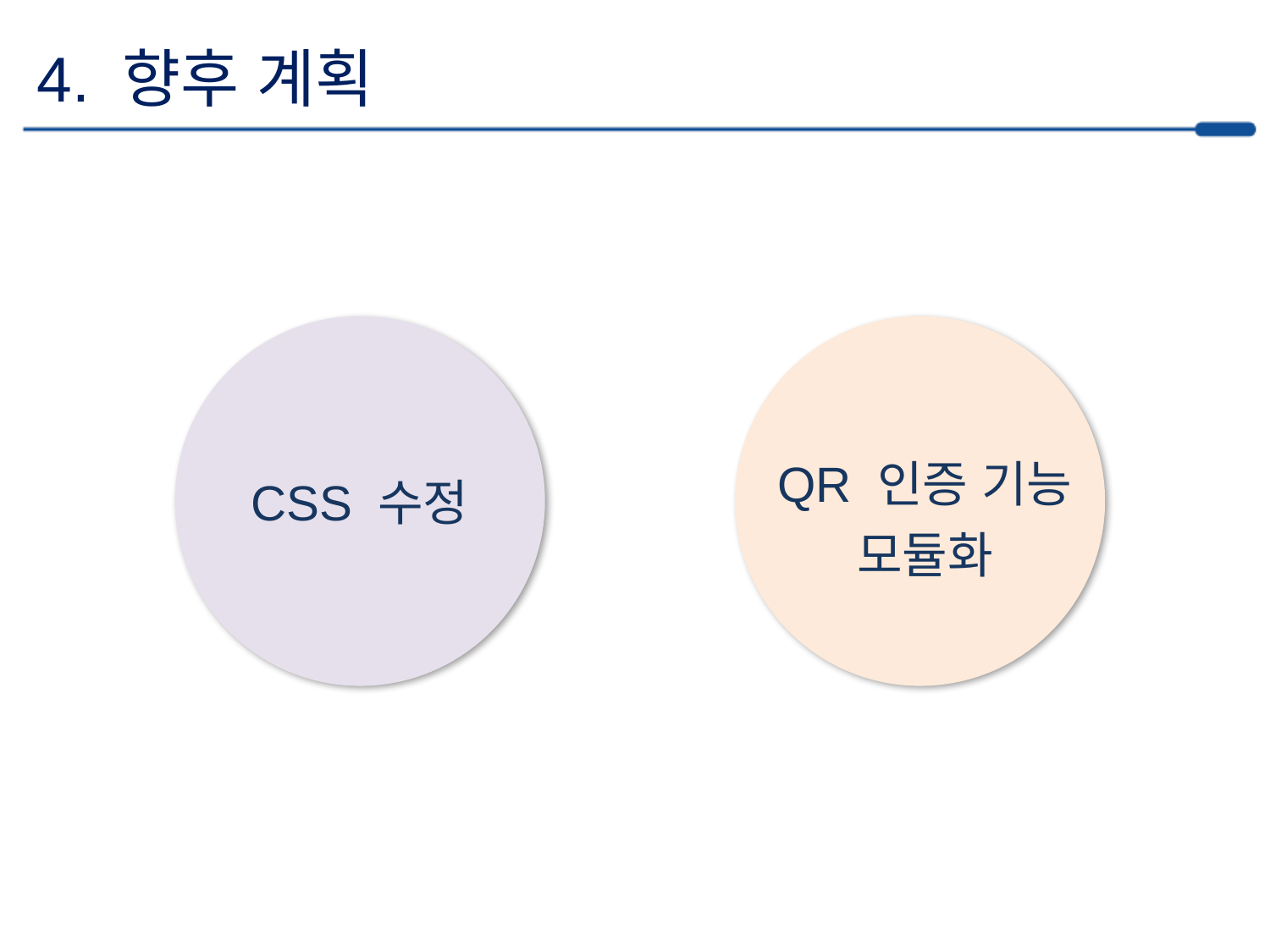

4. 향후 계획
CSS 수정

QR 인증 기능
모듈화